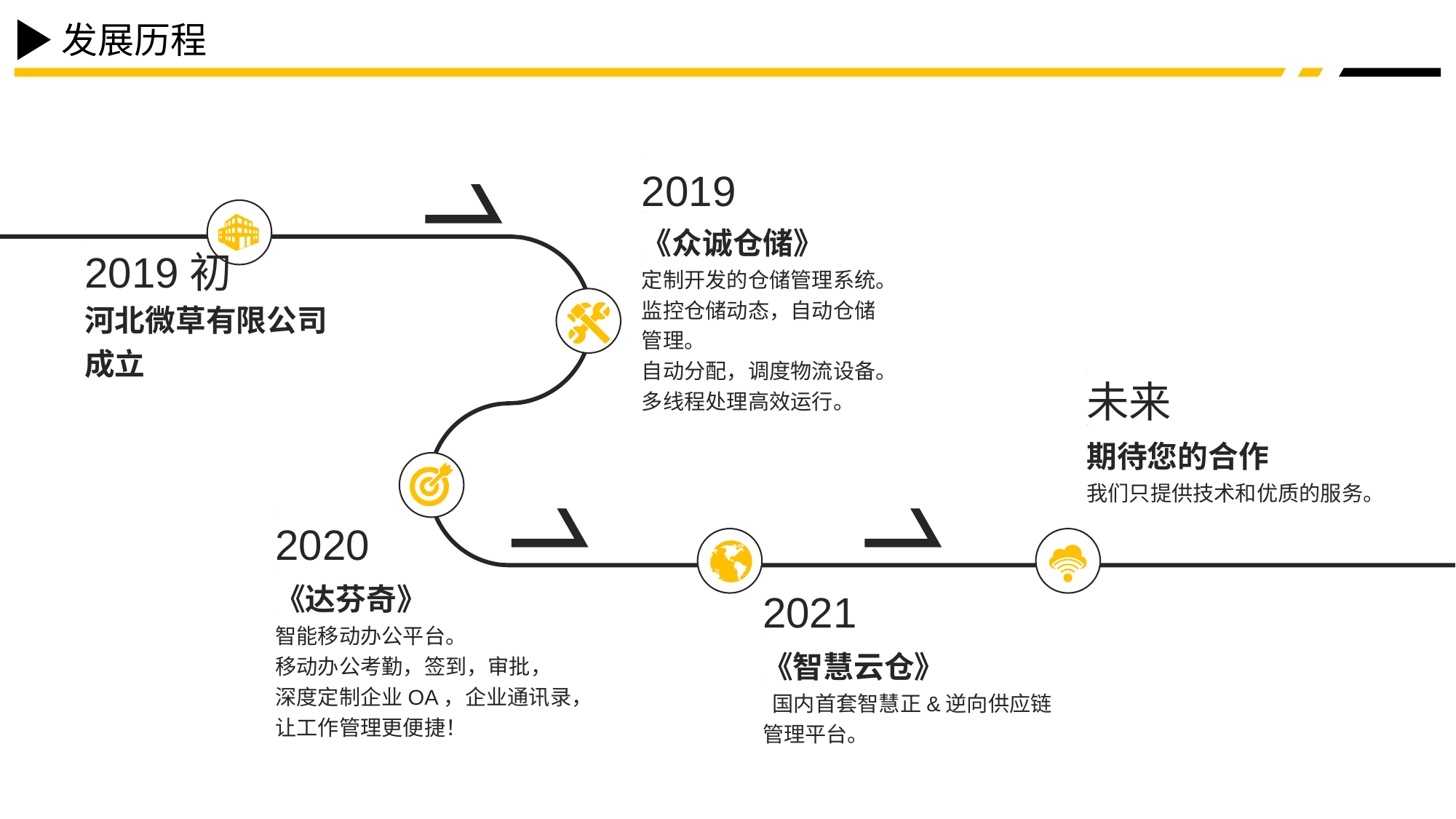

发展历程

2019

《众诚仓储》

2019初
定制开发的仓储管理系统。
监控仓储动态，自动仓储管理。
自动分配，调度物流设备。
多线程处理高效运行。
河北微草有限公司
成立

未来
期待您的合作

我们只提供技术和优质的服务。

2020

《达芬奇》
2021
智能移动办公平台。
移动办公考勤，签到，审批，
深度定制企业OA，企业通讯录，
让工作管理更便捷！

《智慧云仓》
 国内首套智慧正&逆向供应链管理平台。